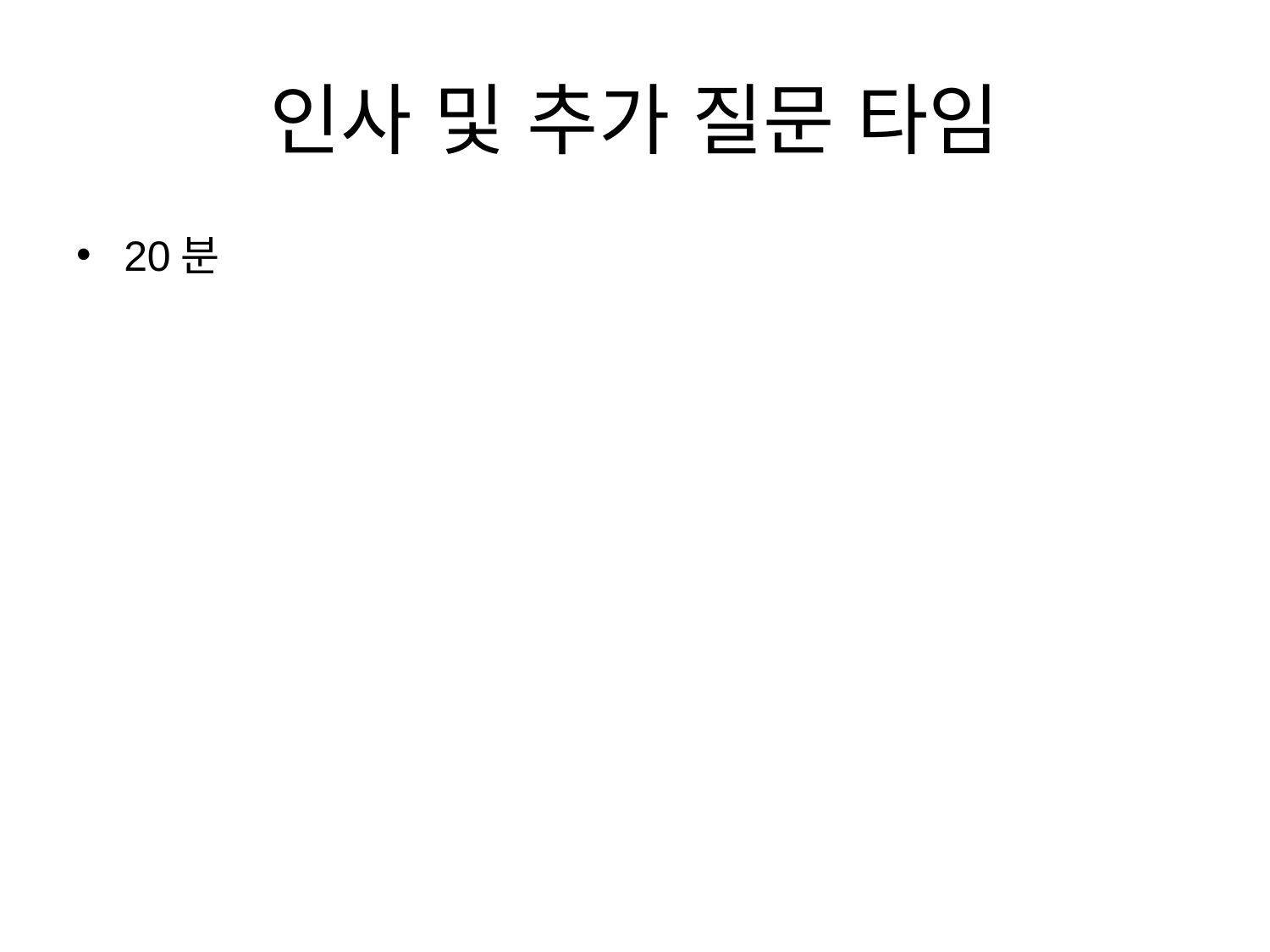

# 인사 및 추가 질문 타임
20분